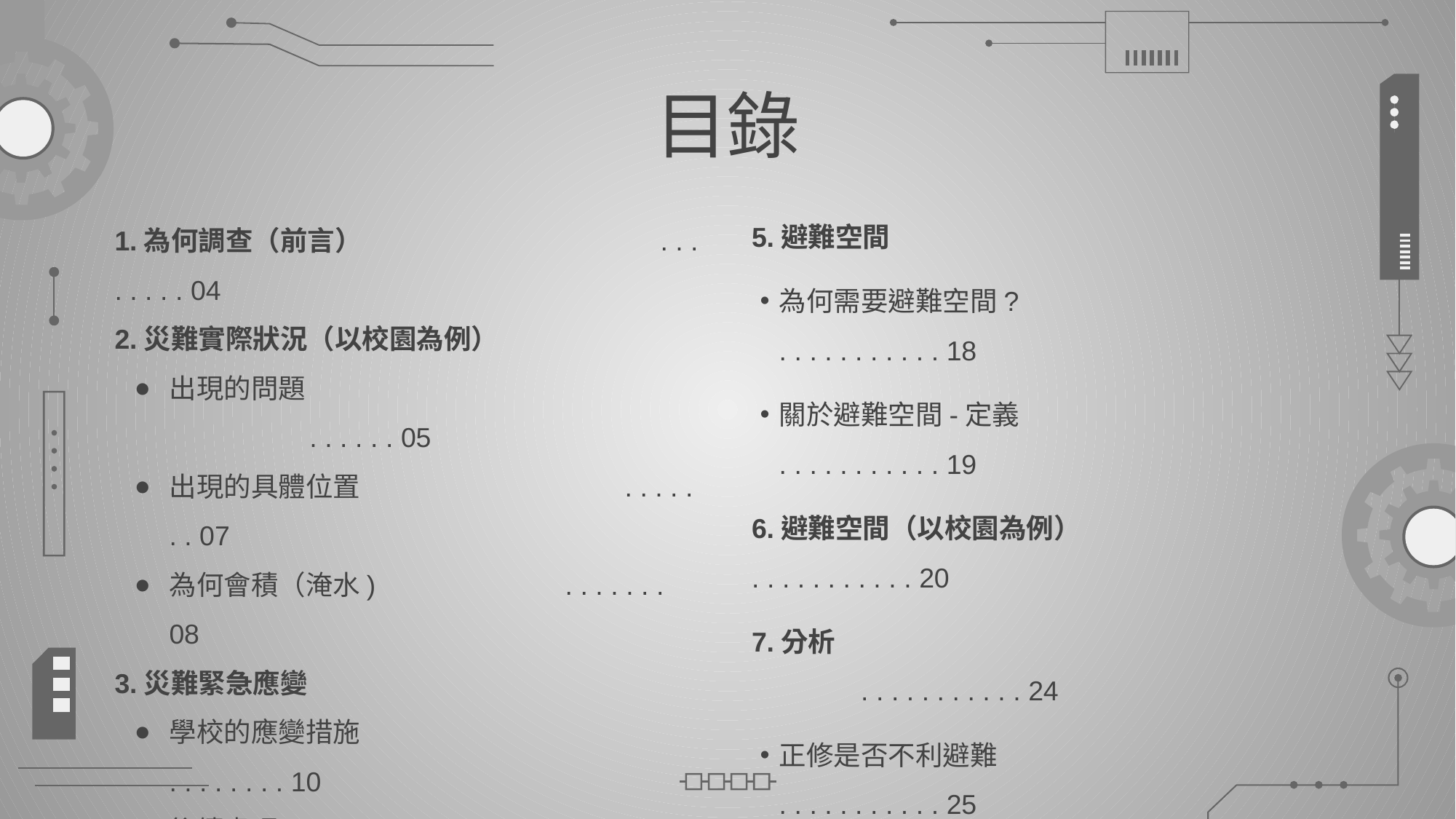

# 目錄
5.避難空間
為何需要避難空間?			. . . . . . . . . . . 18
關於避難空間-定義			. . . . . . . . . . . 19
6.避難空間（以校園為例）		. . . . . . . . . . . 20
7.分析						. . . . . . . . . . . 24
正修是否不利避難			. . . . . . . . . . . 25
8.改善
目前避難空間的相關問題	. . . . . . . . . . . 28
9.資料來源				 	. . . . . . . . . . . 29
1.為何調查（前言）			. . . . . . . . 04
2.災難實際狀況（以校園為例）
出現的問題				    . . . . . . 05
出現的具體位置		 	  . . . . . . . 07
為何會積（淹水)		         . . . . . . . 08
3.災難緊急應變
學校的應變措施			. . . . . . . . 10
後續處理				. . . . . . . . 12
4.改善方向
目前做法的漏洞與不足	. . . . . . . . 14
改善方向				. . . . . . . . 15